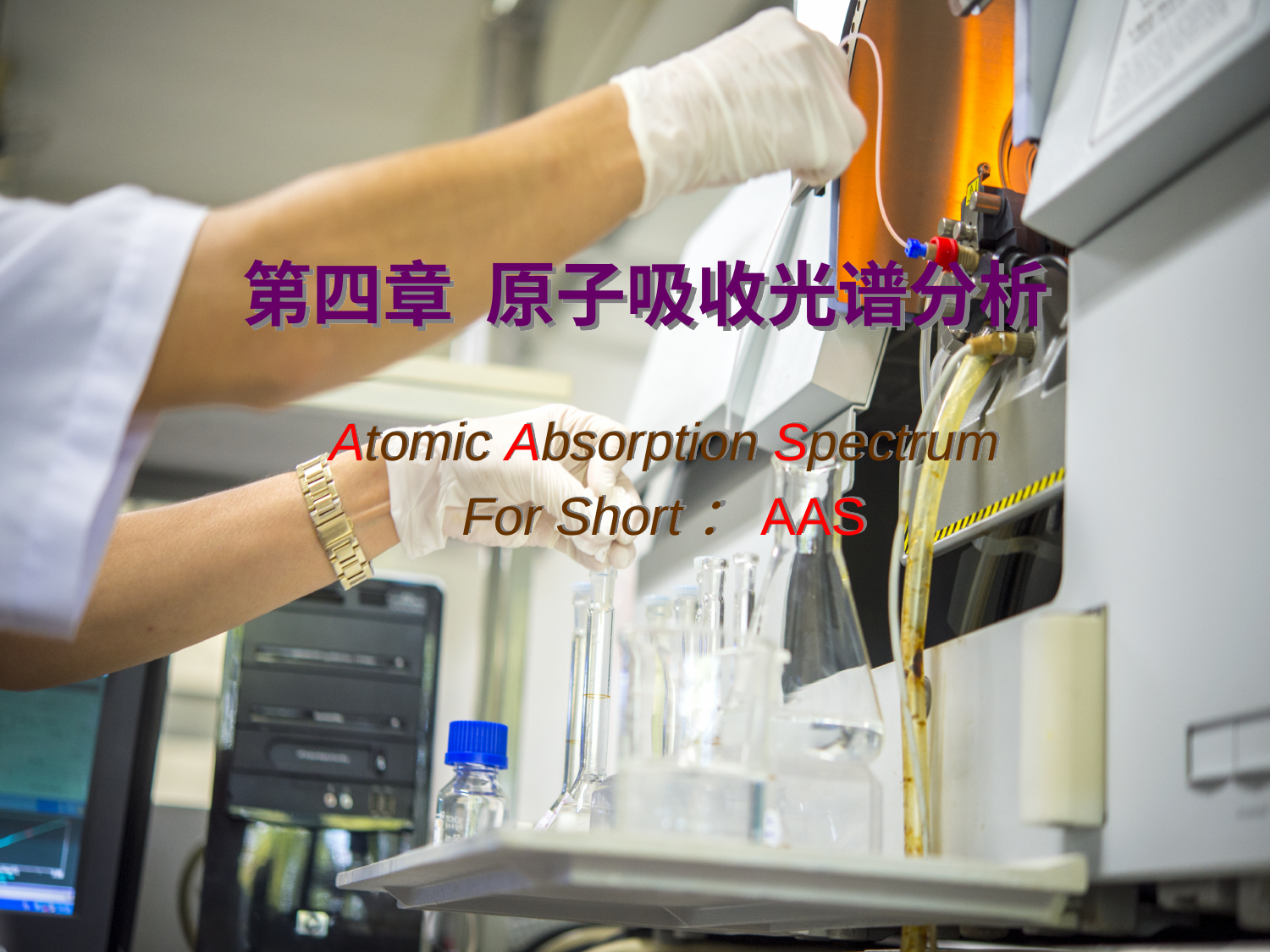

第四章  原子吸收光谱分析
Atomic Absorption Spectrum
For Short：AAS